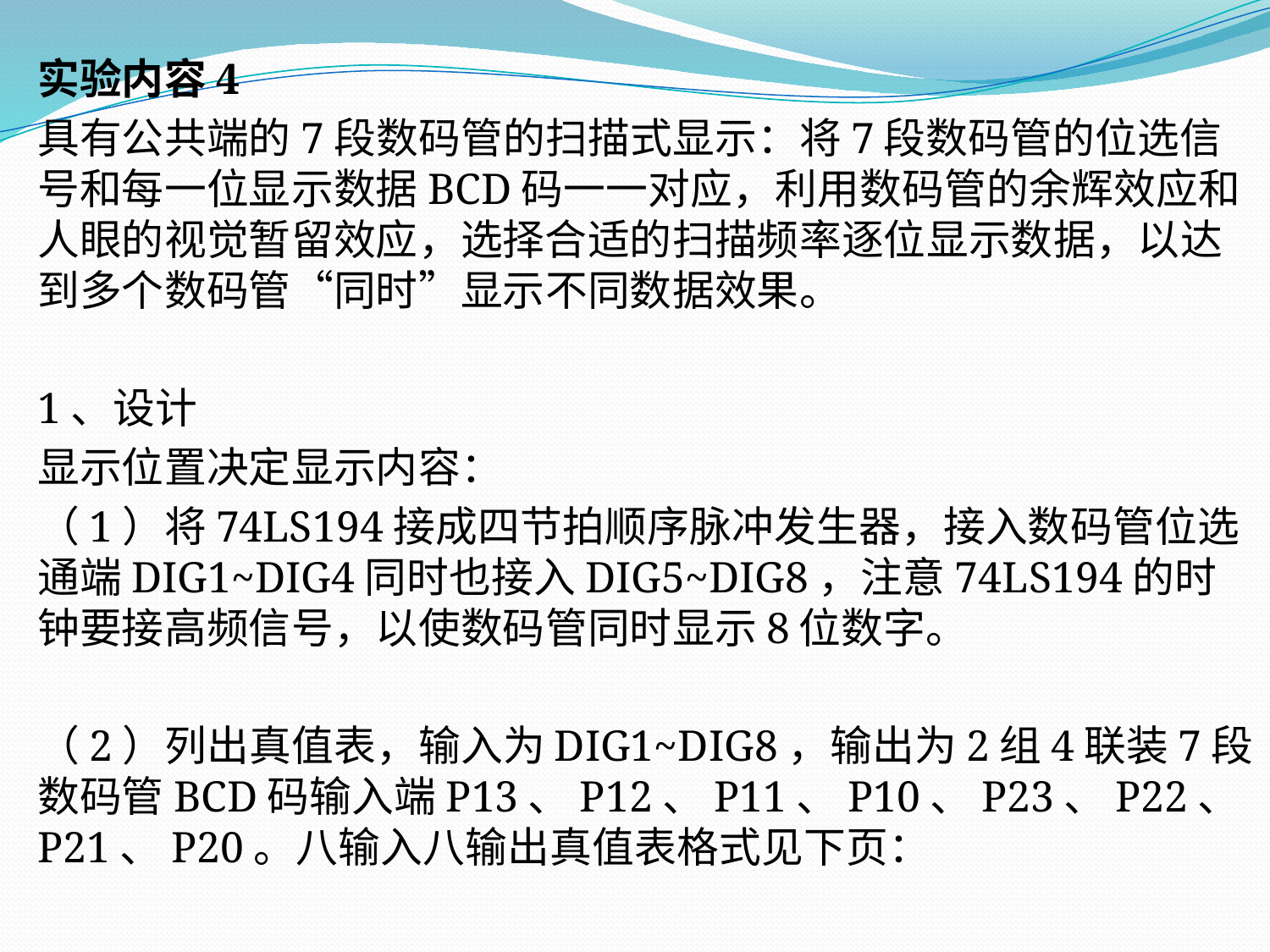

实验内容4
具有公共端的7段数码管的扫描式显示：将7段数码管的位选信号和每一位显示数据BCD码一一对应，利用数码管的余辉效应和人眼的视觉暂留效应，选择合适的扫描频率逐位显示数据，以达到多个数码管“同时”显示不同数据效果。

1、设计
显示位置决定显示内容：
（1）将74LS194接成四节拍顺序脉冲发生器，接入数码管位选通端DIG1~DIG4同时也接入DIG5~DIG8，注意74LS194的时钟要接高频信号，以使数码管同时显示8位数字。

（2）列出真值表，输入为DIG1~DIG8，输出为2组4联装7段数码管BCD码输入端P13、P12、P11、P10、P23、P22、P21、P20。八输入八输出真值表格式见下页：